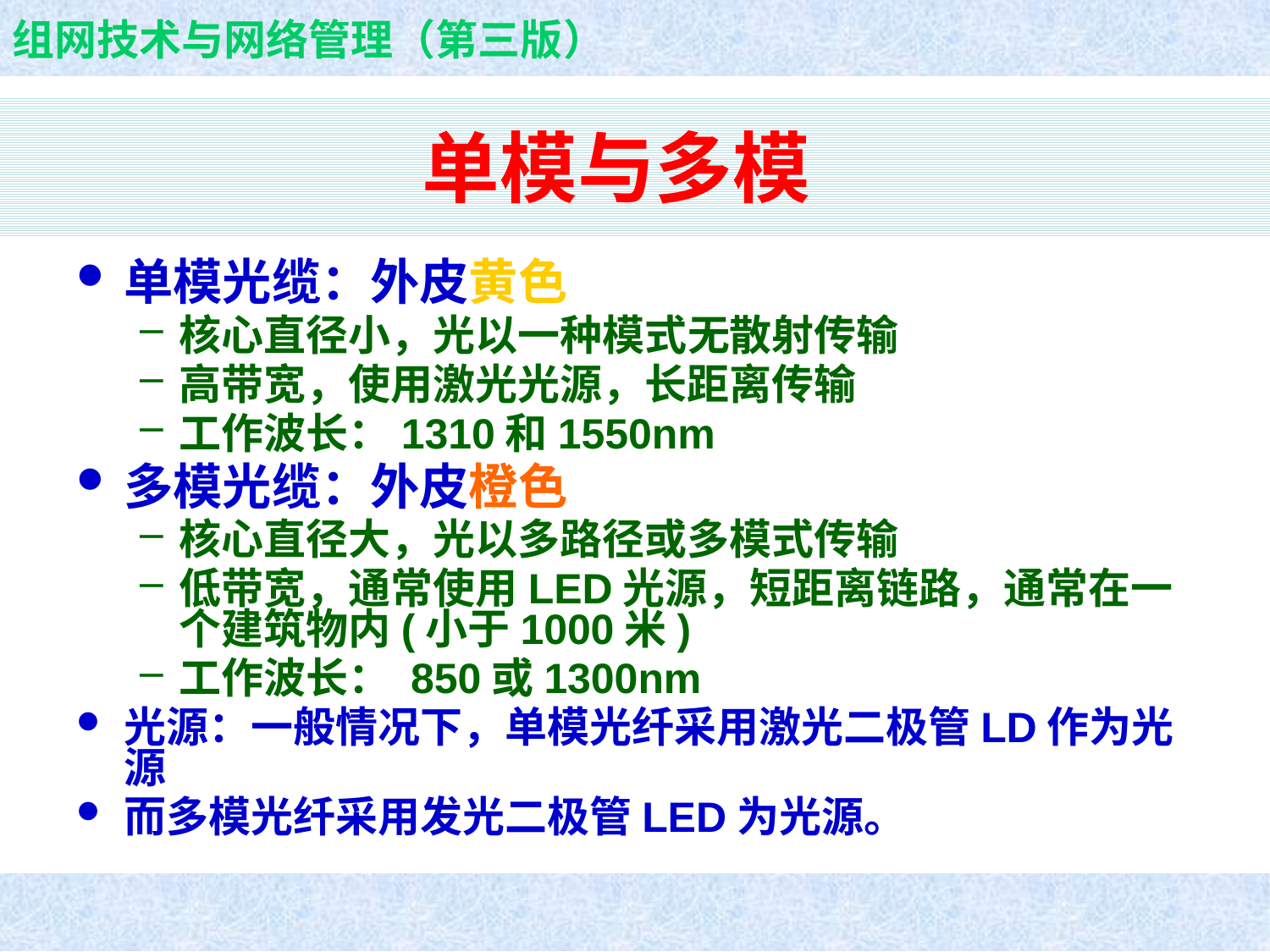

单模与多模
单模光缆：外皮黄色
核心直径小，光以一种模式无散射传输
高带宽，使用激光光源，长距离传输
工作波长：1310和1550nm
多模光缆：外皮橙色
核心直径大，光以多路径或多模式传输
低带宽，通常使用LED光源，短距离链路，通常在一个建筑物内(小于1000米)
工作波长： 850或1300nm
光源：一般情况下，单模光纤采用激光二极管LD作为光源
而多模光纤采用发光二极管LED为光源。